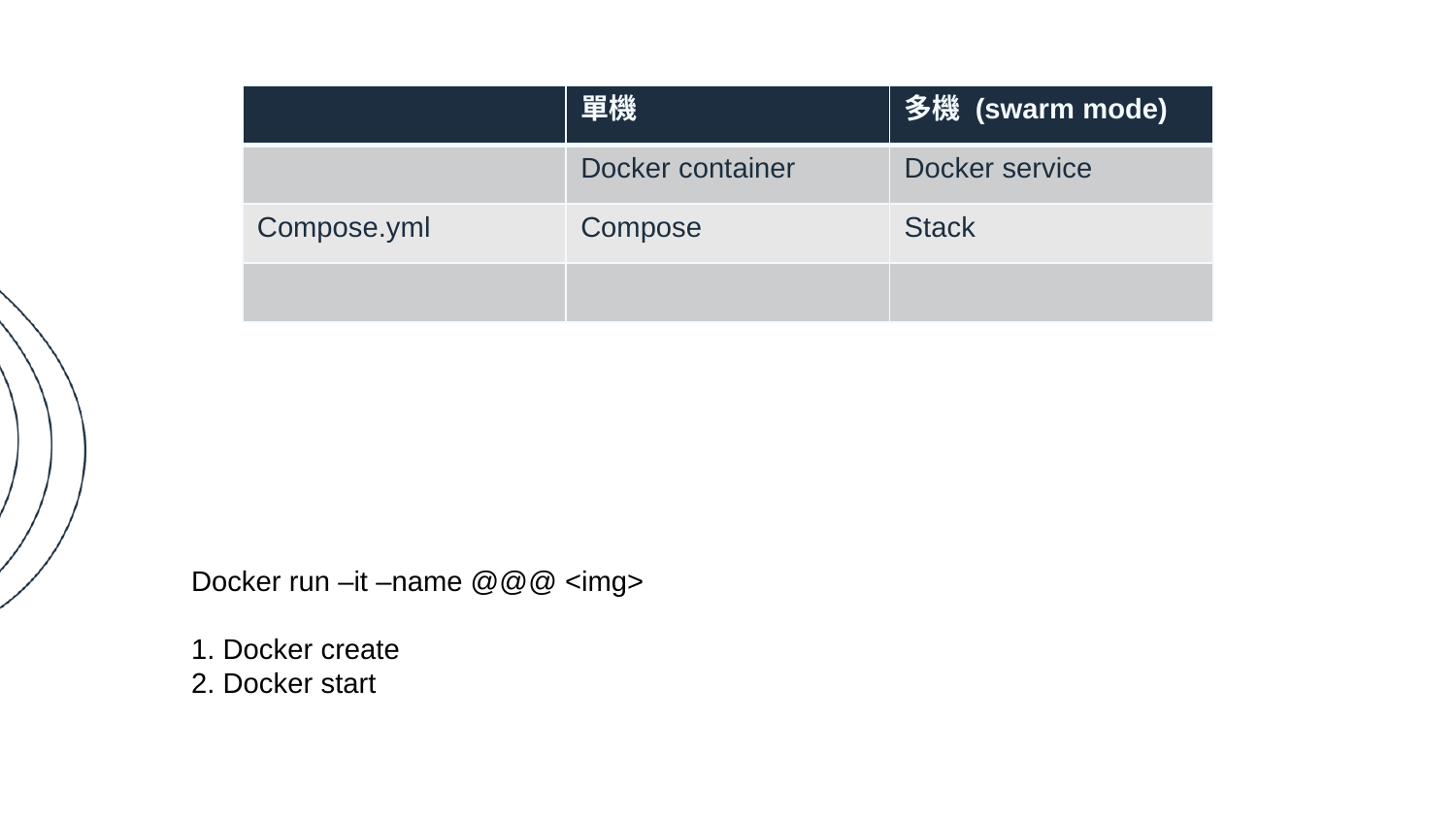

|  | 單機 | 多機 (swarm mode) |
| --- | --- | --- |
|  | Docker container | Docker service |
| Compose.yml | Compose | Stack |
|  |  |  |
Docker run –it –name @@@ <img>

1. Docker create
2. Docker start